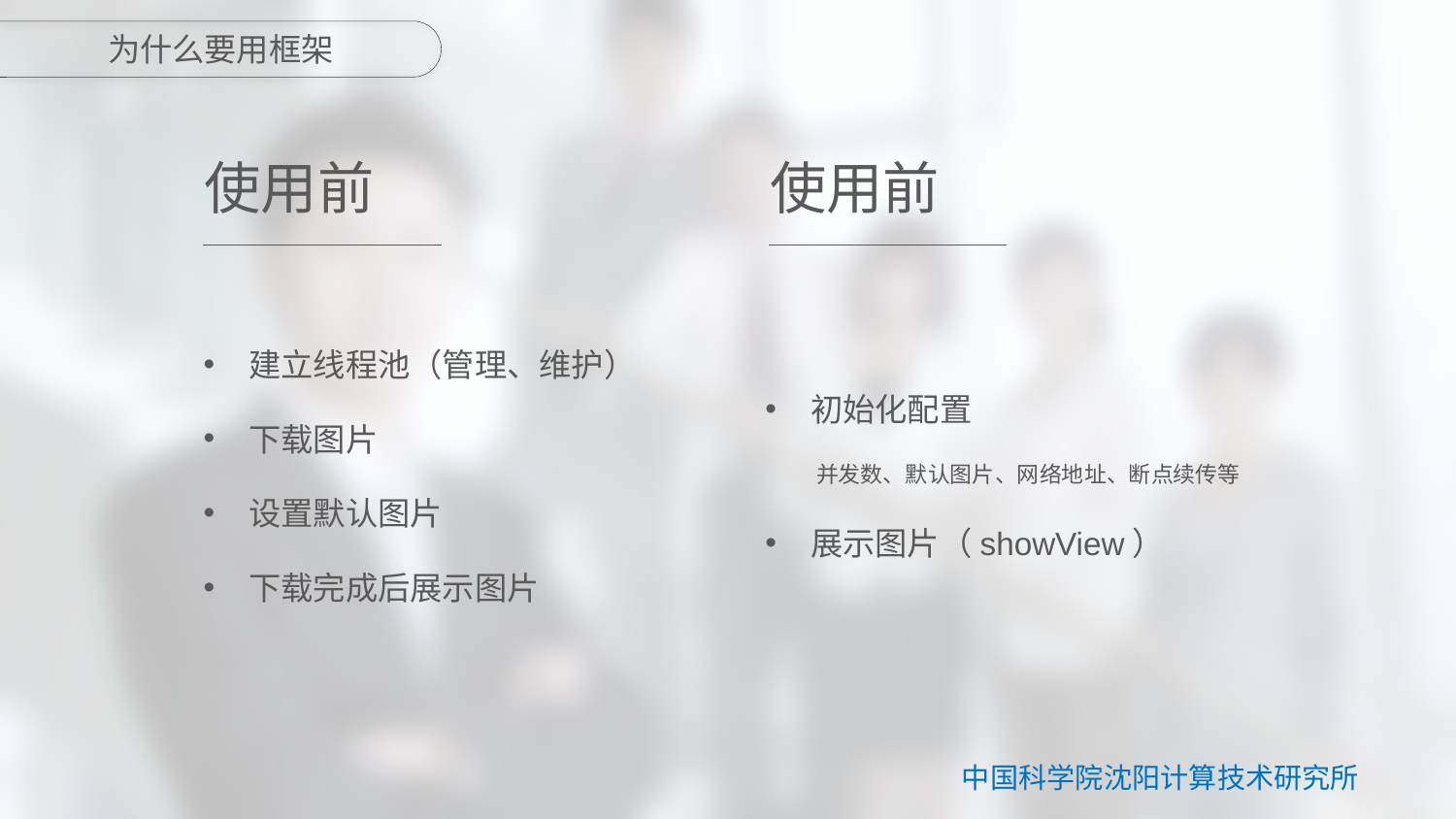

为什么要用框架
使用前
使用前
建立线程池（管理、维护）
下载图片
设置默认图片
下载完成后展示图片
初始化配置
         并发数、默认图片、网络地址、断点续传等
展示图片（showView）
中国科学院沈阳计算技术研究所